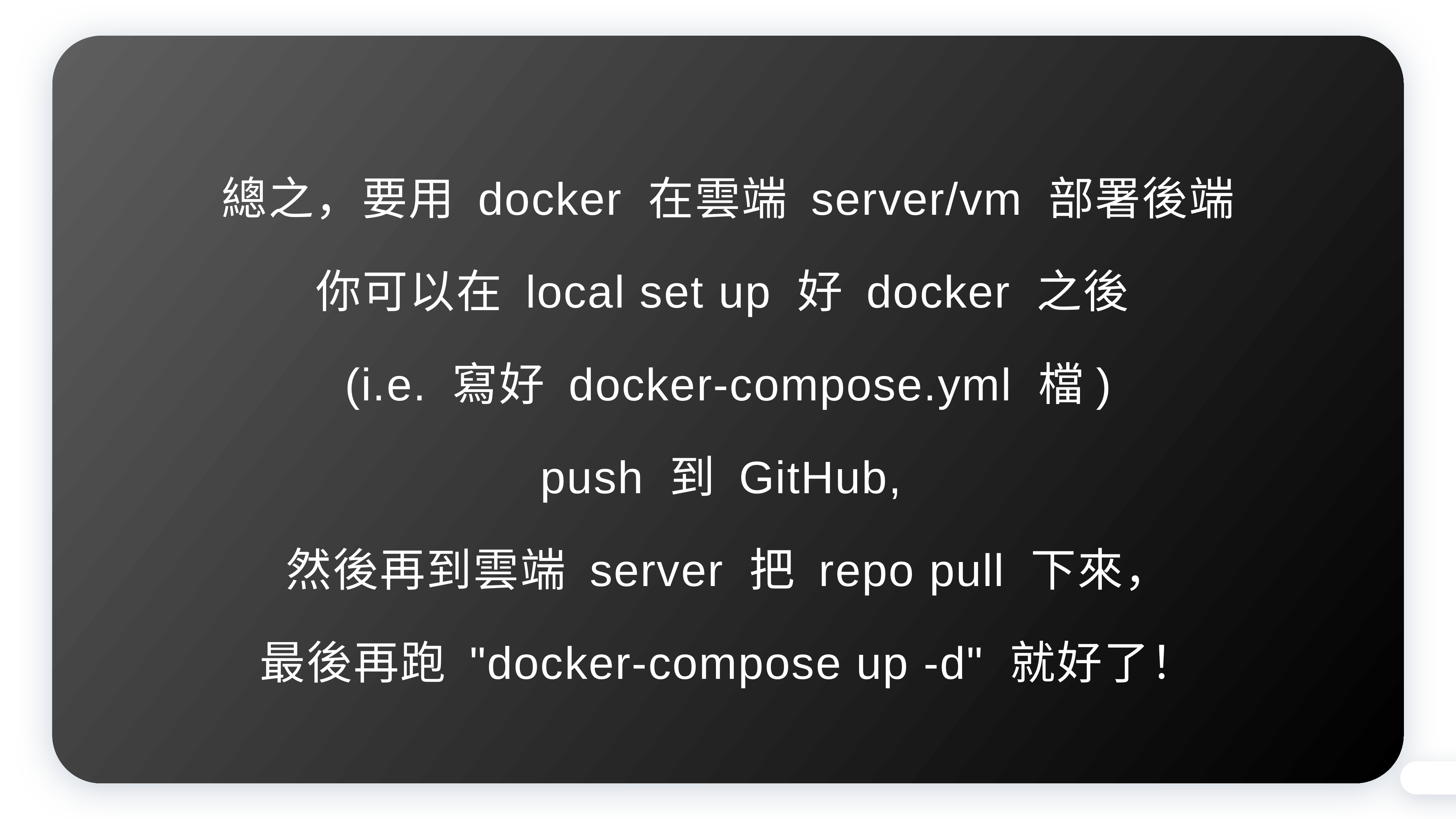

總之，要用 docker 在雲端 server/vm 部署後端
你可以在 local set up 好 docker 之後
(i.e. 寫好 docker-compose.yml 檔)
push 到 GitHub,
然後再到雲端 server 把 repo pull 下來，
最後再跑 "docker-compose up -d" 就好了！
40